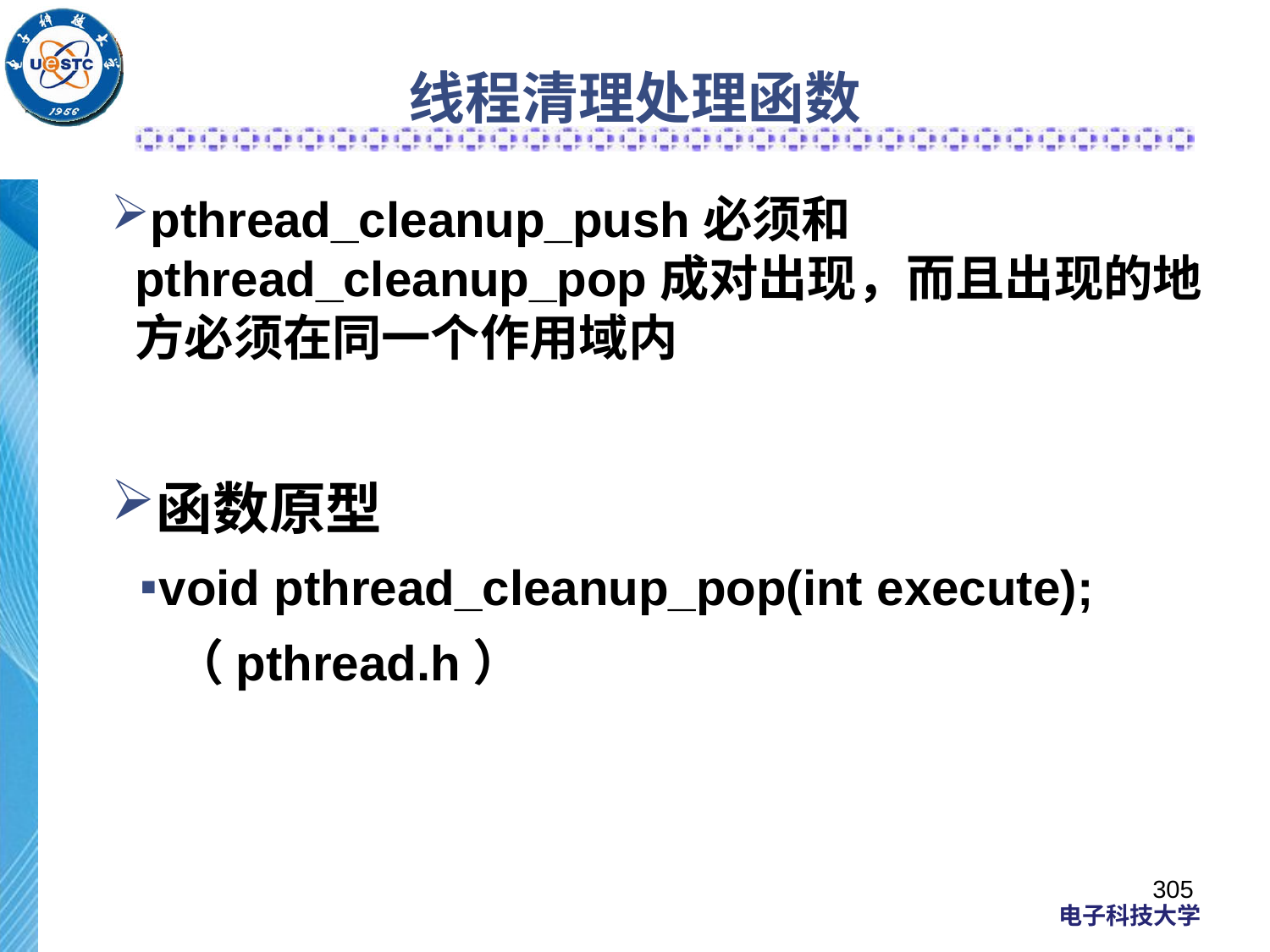

# 线程清理处理函数
pthread_cleanup_push必须和pthread_cleanup_pop成对出现，而且出现的地方必须在同一个作用域内

函数原型
void pthread_cleanup_pop(int execute);
（pthread.h）

305